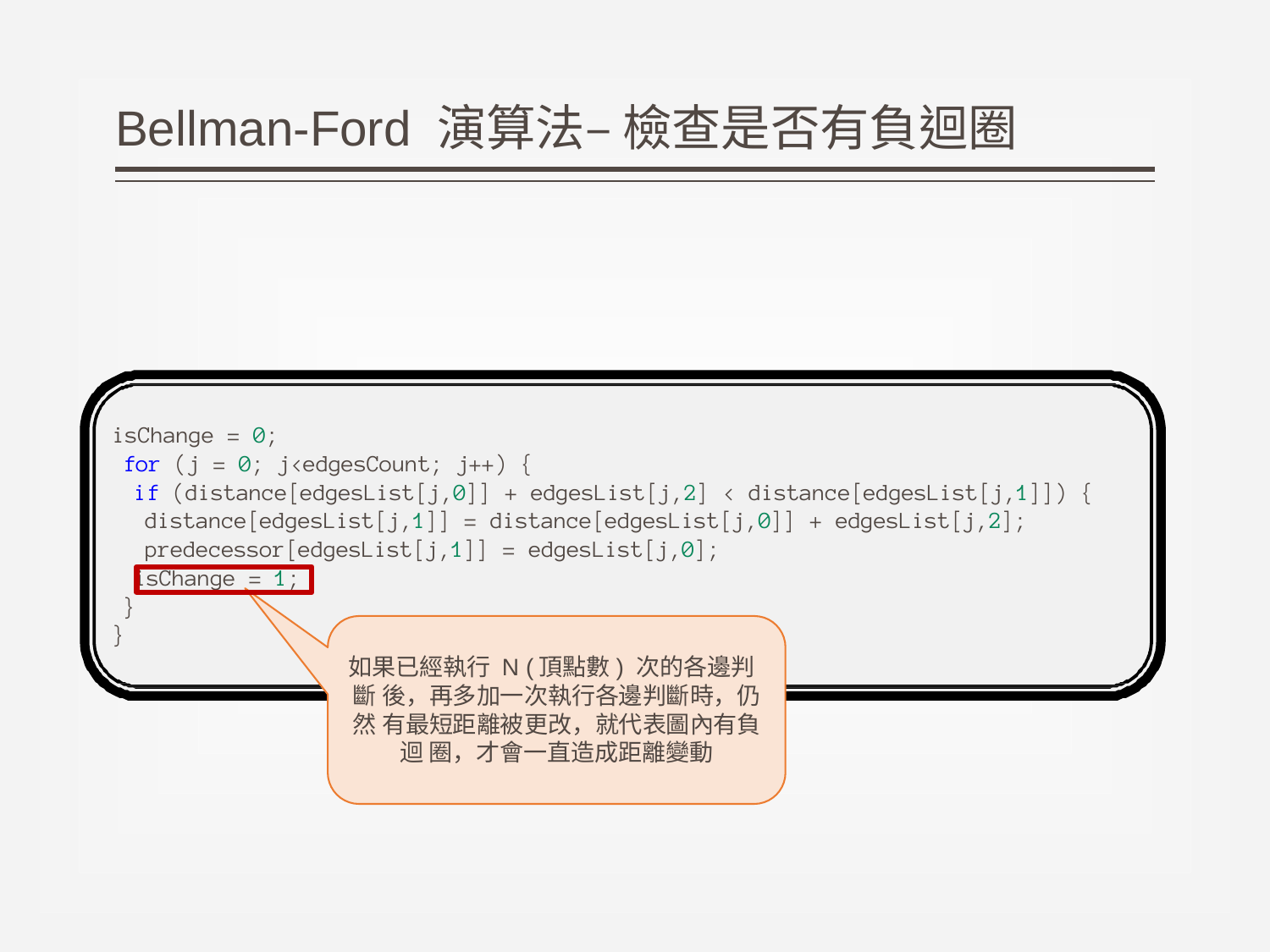

# Bellman-Ford 演算法– 檢查是否有負迴圈

isChange = 0;
for (j = 0; j<edgesCount; j++) {
if (distance[edgesList[j,0]] + edgesList[j,2] < distance[edgesList[j,1]]) {  distance[edgesList[j,1]] = distance[edgesList[j,0]] + edgesList[j,2];  predecessor[edgesList[j,1]] = edgesList[j,0];
isChange = 1;
}
}
如果已經執行N (頂點數) 次的各邊判斷 後，再多加一次執行各邊判斷時，仍然 有最短距離被更改，就代表圖內有負迴 圈，才會一直造成距離變動